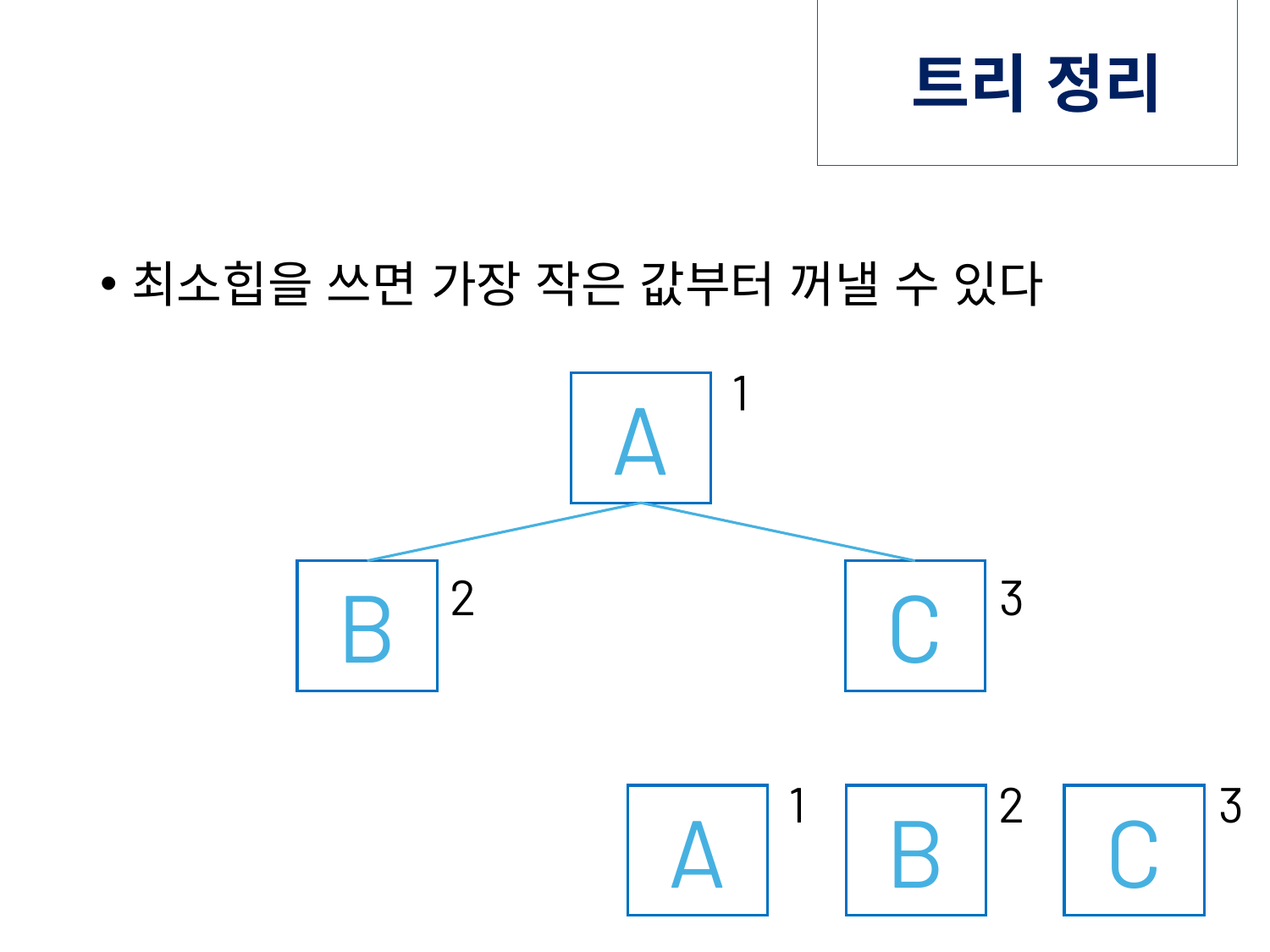

# 트리 정리
최소힙을 쓰면 가장 작은 값부터 꺼낼 수 있다
1

A
2
3

B

C
1
2
3

A

B

C